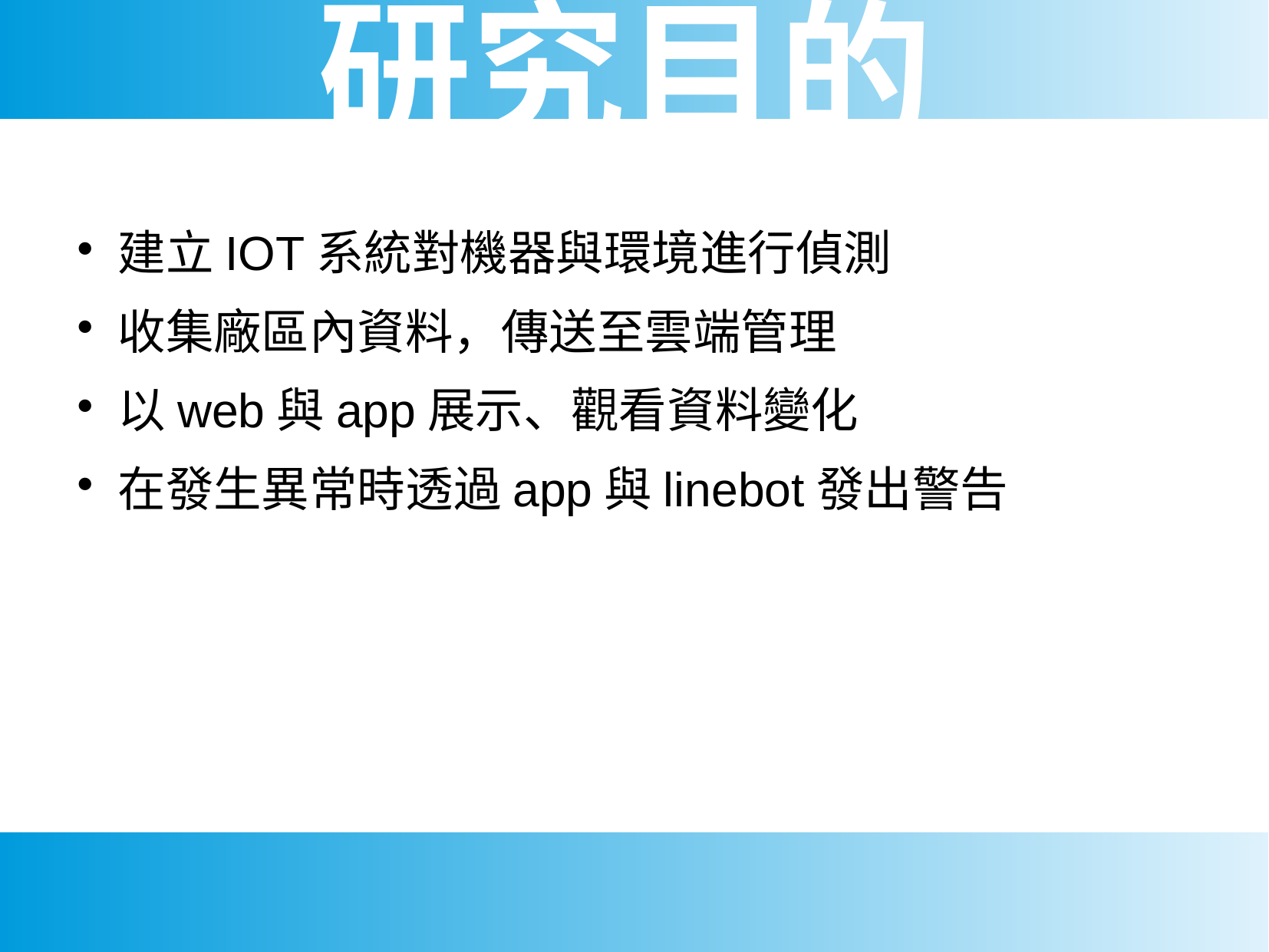

研究目的
建立IOT系統對機器與環境進行偵測
收集廠區內資料，傳送至雲端管理
以web與app展示、觀看資料變化
在發生異常時透過app與linebot發出警告